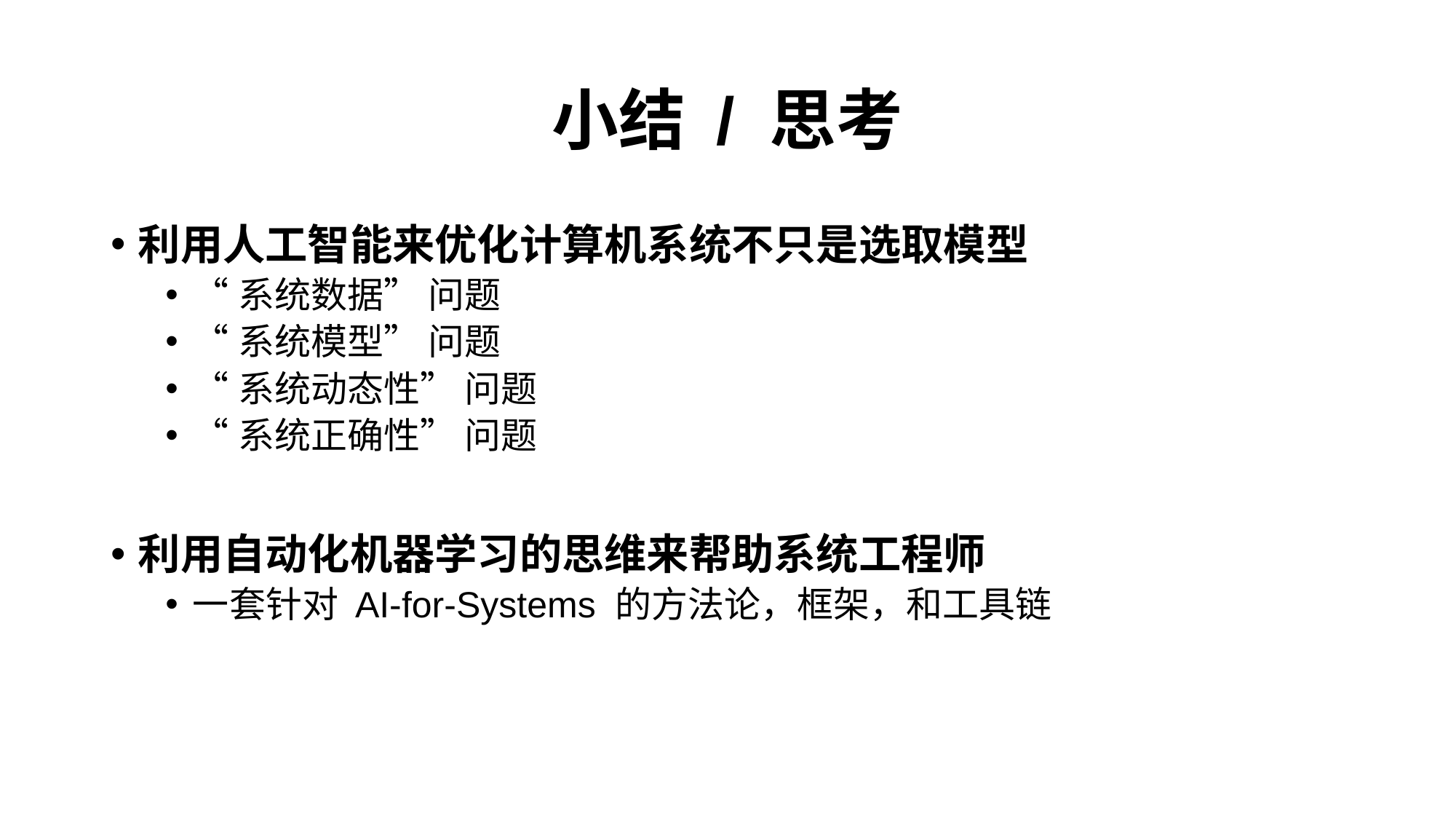

# 小结 / 思考
利用人工智能来优化计算机系统不只是选取模型
“系统数据” 问题
“系统模型” 问题
“系统动态性” 问题
“系统正确性” 问题

利用自动化机器学习的思维来帮助系统工程师
一套针对 AI-for-Systems 的方法论，框架，和工具链